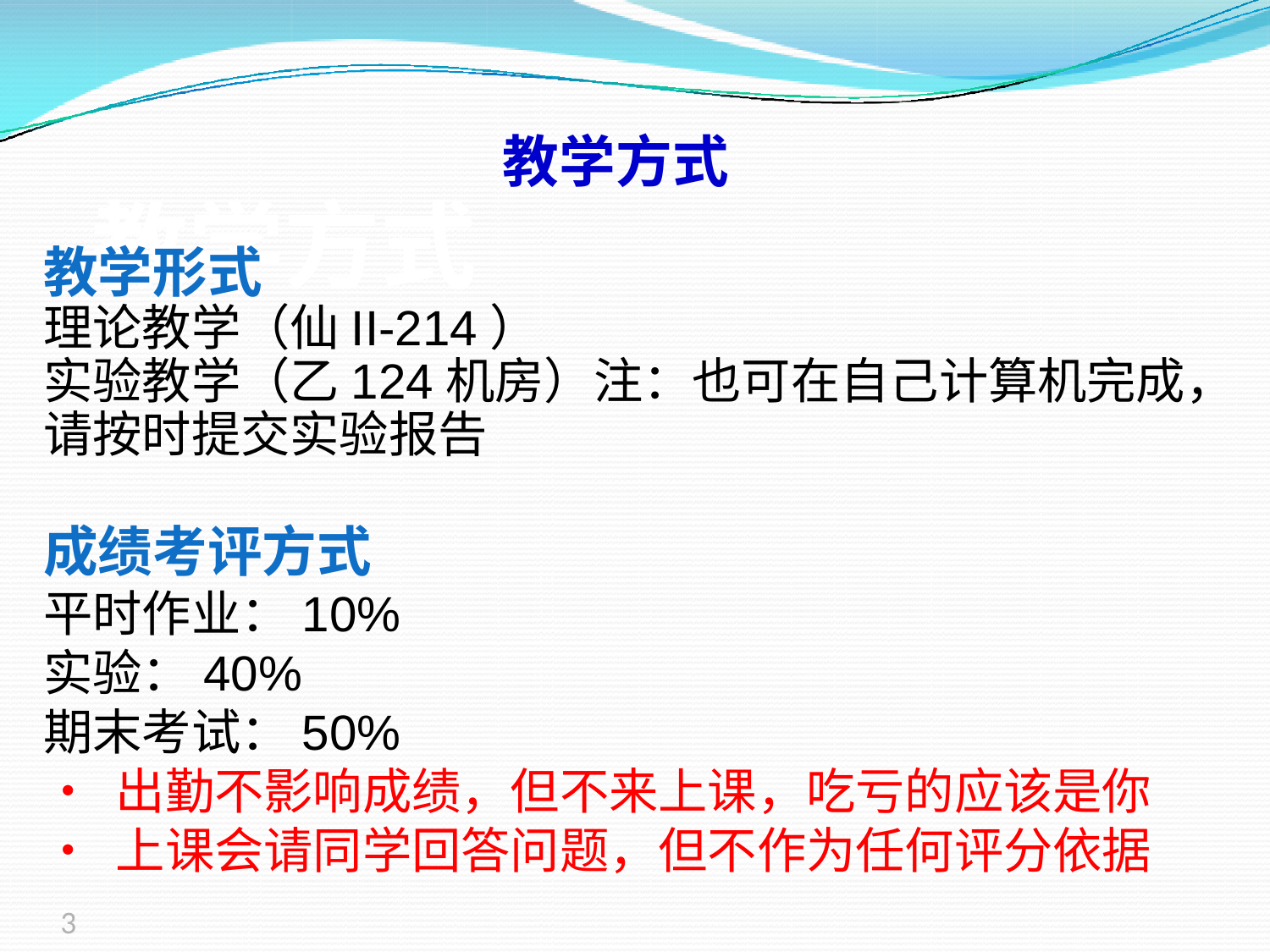

教学方式
教学形式
理论教学（仙II-214）
实验教学（乙124机房）注：也可在自己计算机完成，请按时提交实验报告

成绩考评方式
平时作业：10%
实验：40%
期末考试：50%
• 出勤不影响成绩，但不来上课，吃亏的应该是你
• 上课会请同学回答问题，但不作为任何评分依据
# 教学方式
3